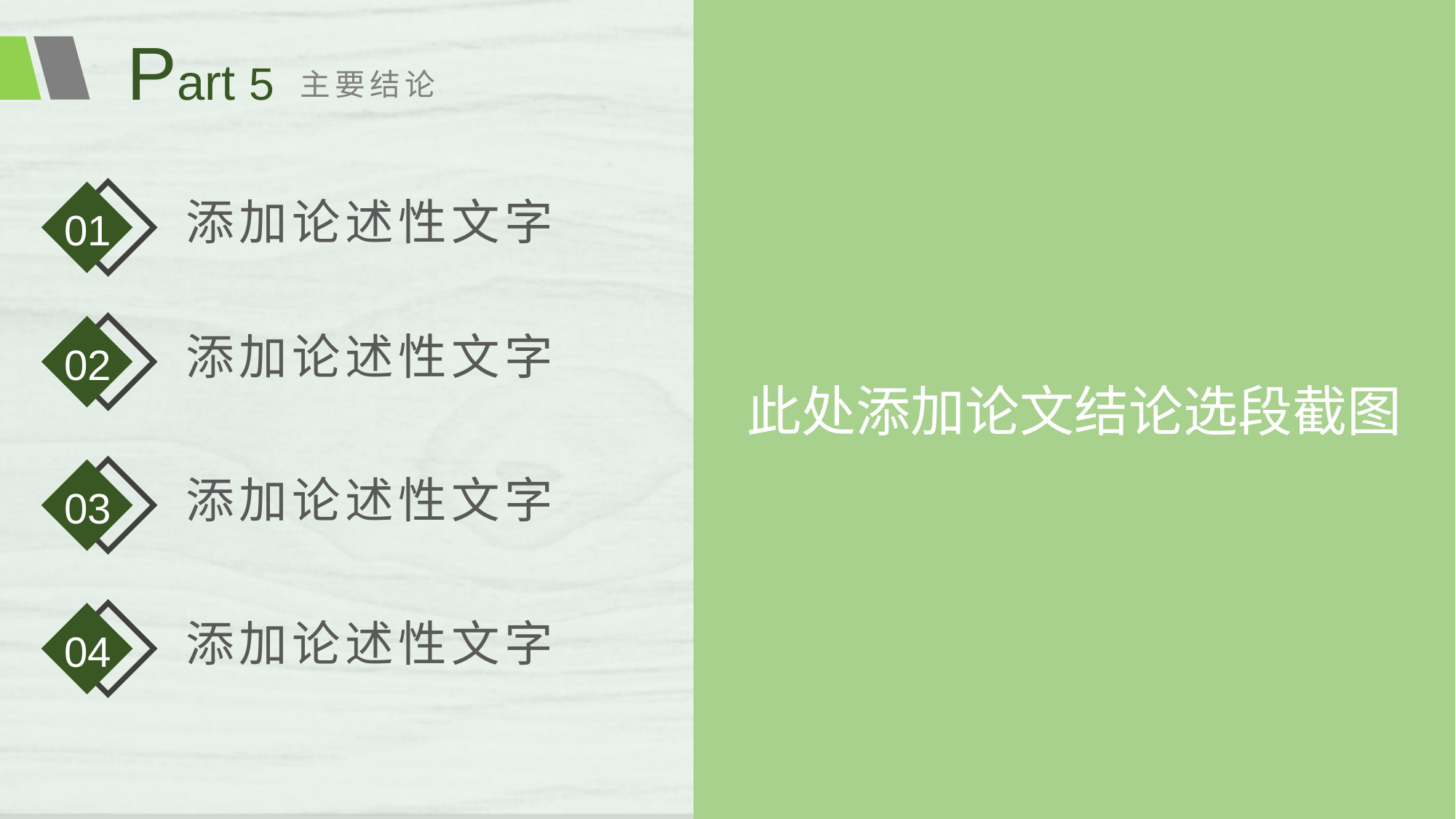

此处添加论文结论选段截图
Part 5
主要结论

添加论述性文字

01
添加论述性文字

02
添加论述性文字

03
添加论述性文字

04